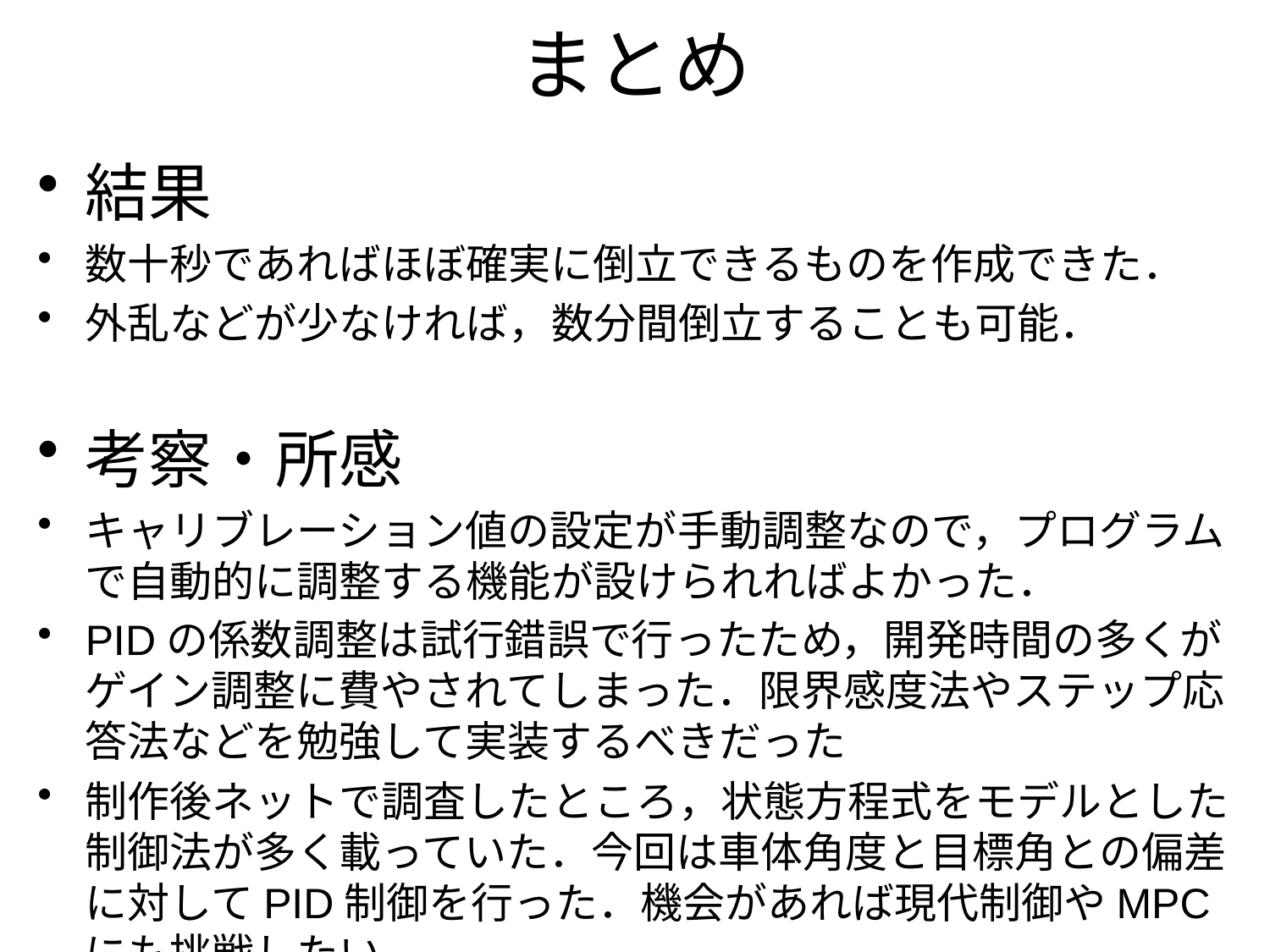

# まとめ
結果
数十秒であればほぼ確実に倒立できるものを作成できた．
外乱などが少なければ，数分間倒立することも可能．

考察・所感
キャリブレーション値の設定が手動調整なので，プログラムで自動的に調整する機能が設けられればよかった．
PIDの係数調整は試行錯誤で行ったため，開発時間の多くがゲイン調整に費やされてしまった．限界感度法やステップ応答法などを勉強して実装するべきだった
制作後ネットで調査したところ，状態方程式をモデルとした制御法が多く載っていた．今回は車体角度と目標角との偏差に対してPID制御を行った．機会があれば現代制御やMPCにも挑戦したい